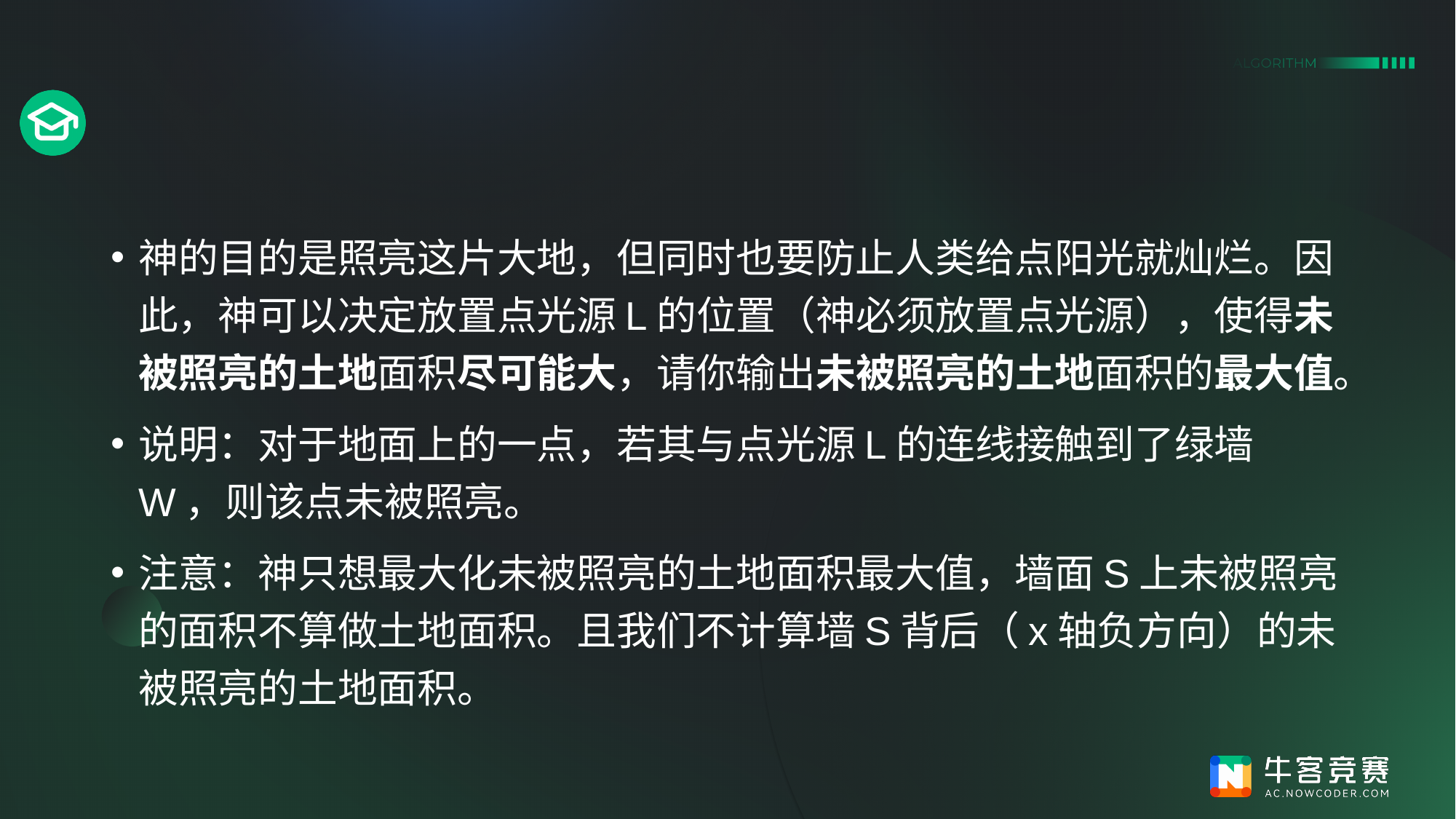

#
神的目的是照亮这片大地，但同时也要防止人类给点阳光就灿烂。因此，神可以决定放置点光源L的位置（神必须放置点光源），使得未被照亮的土地面积尽可能大，请你输出未被照亮的土地面积的最大值。
说明：对于地面上的一点，若其与点光源L的连线接触到了绿墙W，则该点未被照亮。
注意：神只想最大化未被照亮的土地面积最大值，墙面S上未被照亮的面积不算做土地面积。且我们不计算墙S背后（x轴负方向）的未被照亮的土地面积。